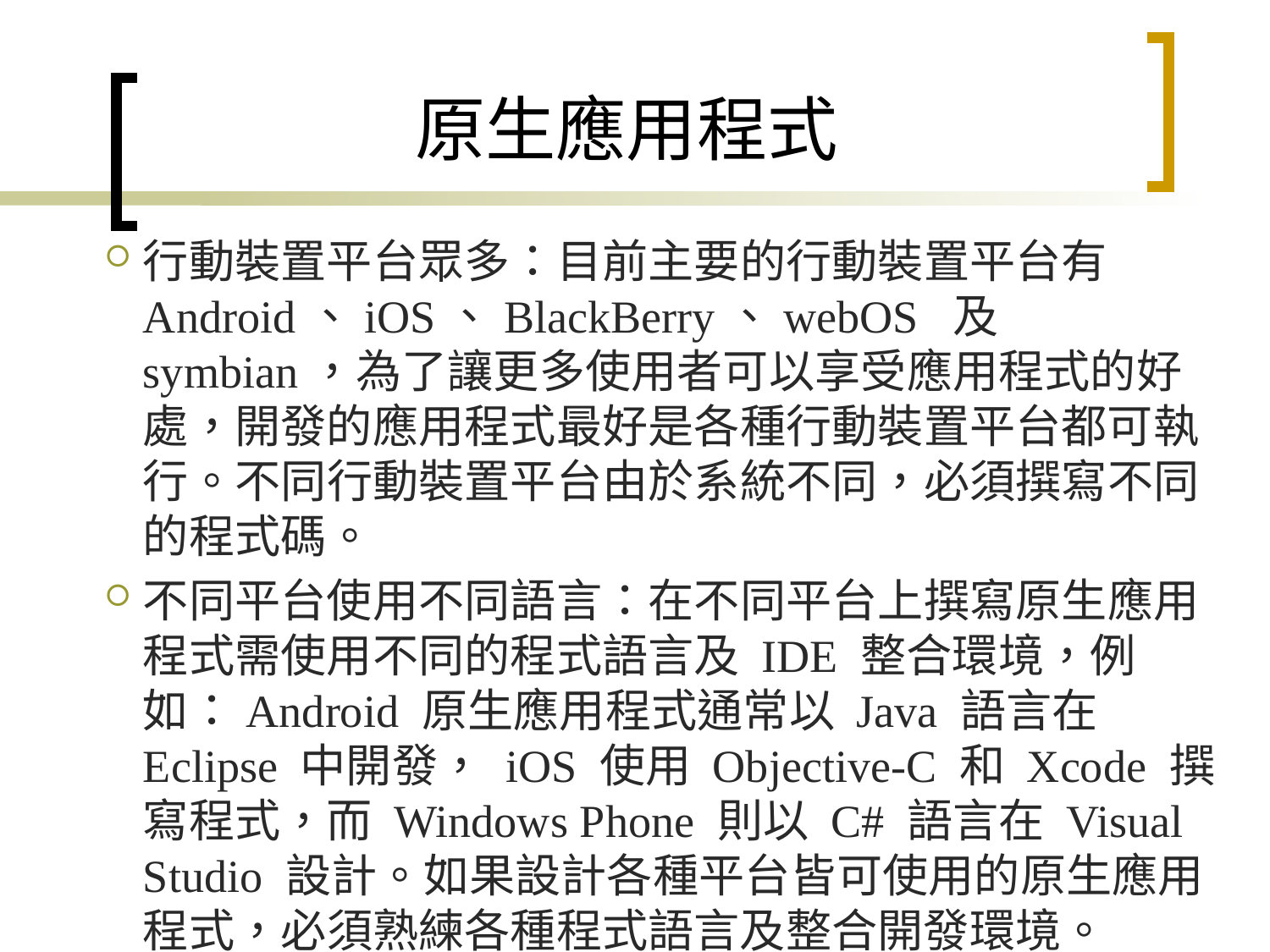

# 原生應用程式
行動裝置平台眾多：目前主要的行動裝置平台有 Android、iOS、BlackBerry、webOS  及 symbian，為了讓更多使用者可以享受應用程式的好處，開發的應用程式最好是各種行動裝置平台都可執行。不同行動裝置平台由於系統不同，必須撰寫不同的程式碼。
不同平台使用不同語言：在不同平台上撰寫原生應用程式需使用不同的程式語言及 IDE 整合環境，例如：Android 原生應用程式通常以 Java 語言在 Eclipse 中開發， iOS 使用 Objective-C 和 Xcode 撰寫程式，而 Windows Phone 則以 C# 語言在 Visual Studio 設計。如果設計各種平台皆可使用的原生應用程式，必須熟練各種程式語言及整合開發環境。